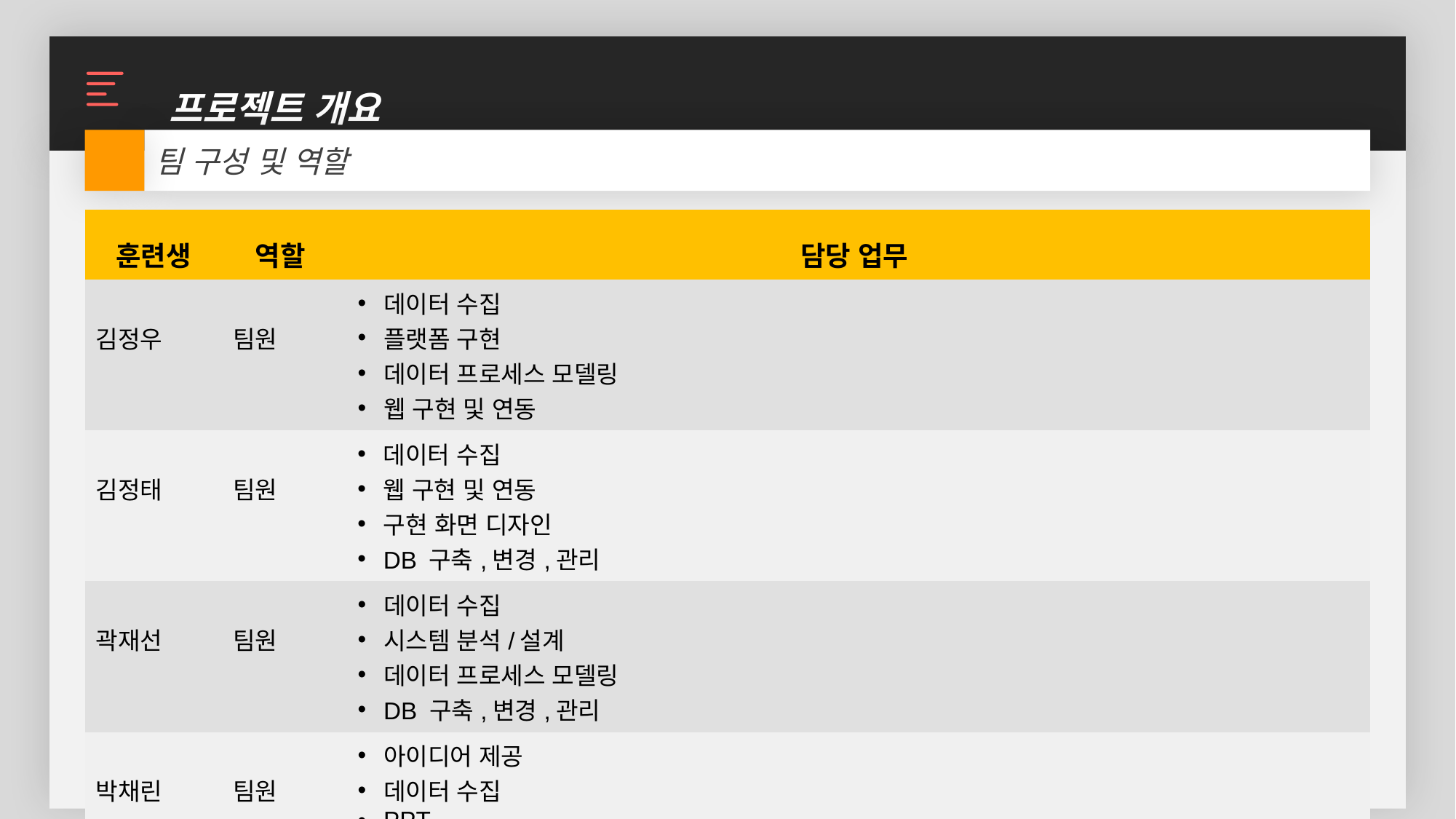

프로젝트 개요

팀 구성 및 역할

| 훈련생 | 역할 | 담당 업무 |
| --- | --- | --- |
| 김정우 | 팀원 | 데이터 수집 플랫폼 구현 데이터 프로세스 모델링 웹 구현 및 연동 |
| 김정태 | 팀원 | 데이터 수집 웹 구현 및 연동 구현 화면 디자인 DB 구축,변경,관리 |
| 곽재선 | 팀원 | 데이터 수집 시스템 분석/설계 데이터 프로세스 모델링 DB 구축,변경,관리 |
| 박채린 | 팀원 | 아이디어 제공 데이터 수집 PPT 발표 |